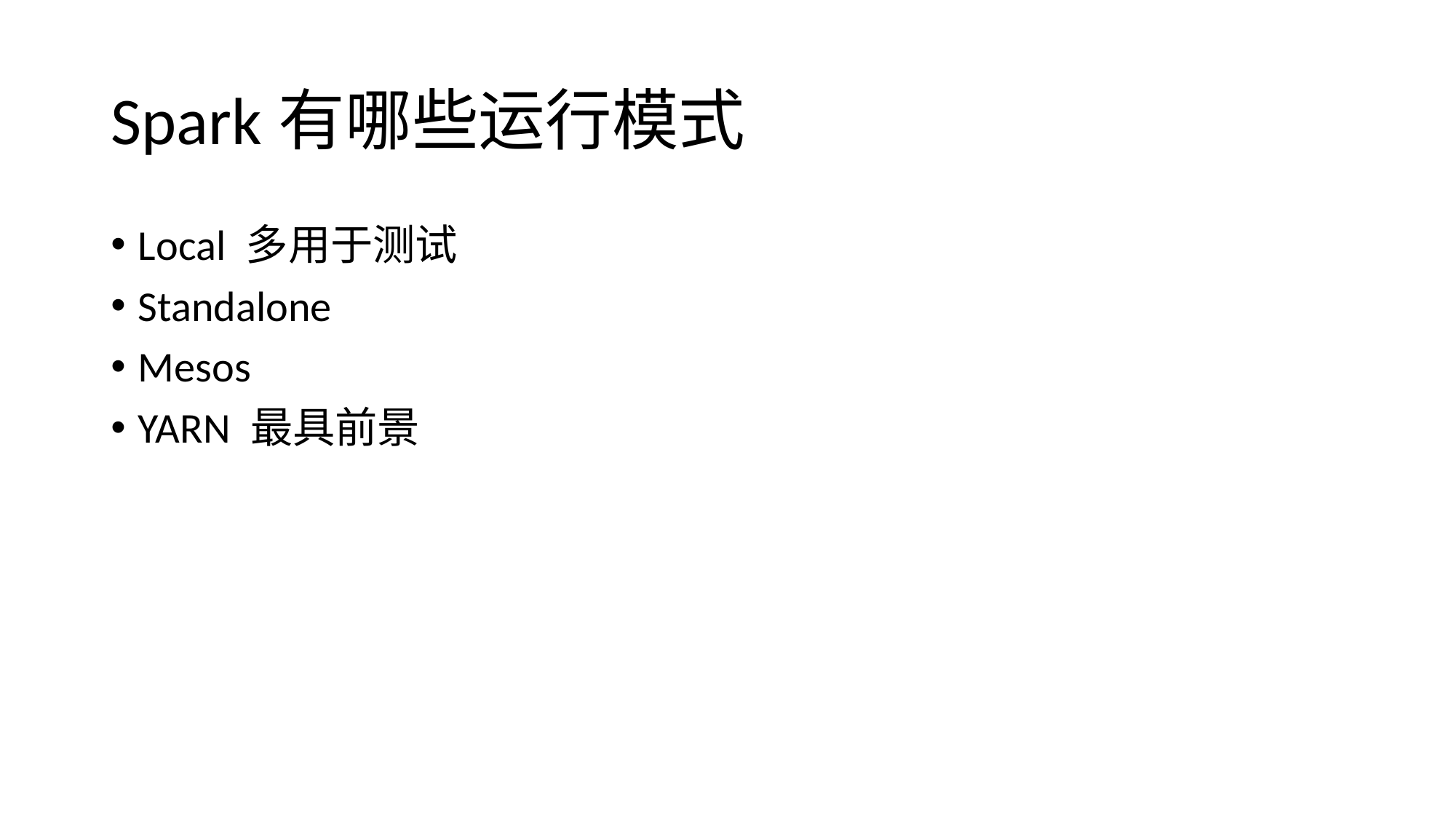

# Spark有哪些运行模式
Local 多用于测试
Standalone
Mesos
YARN 最具前景